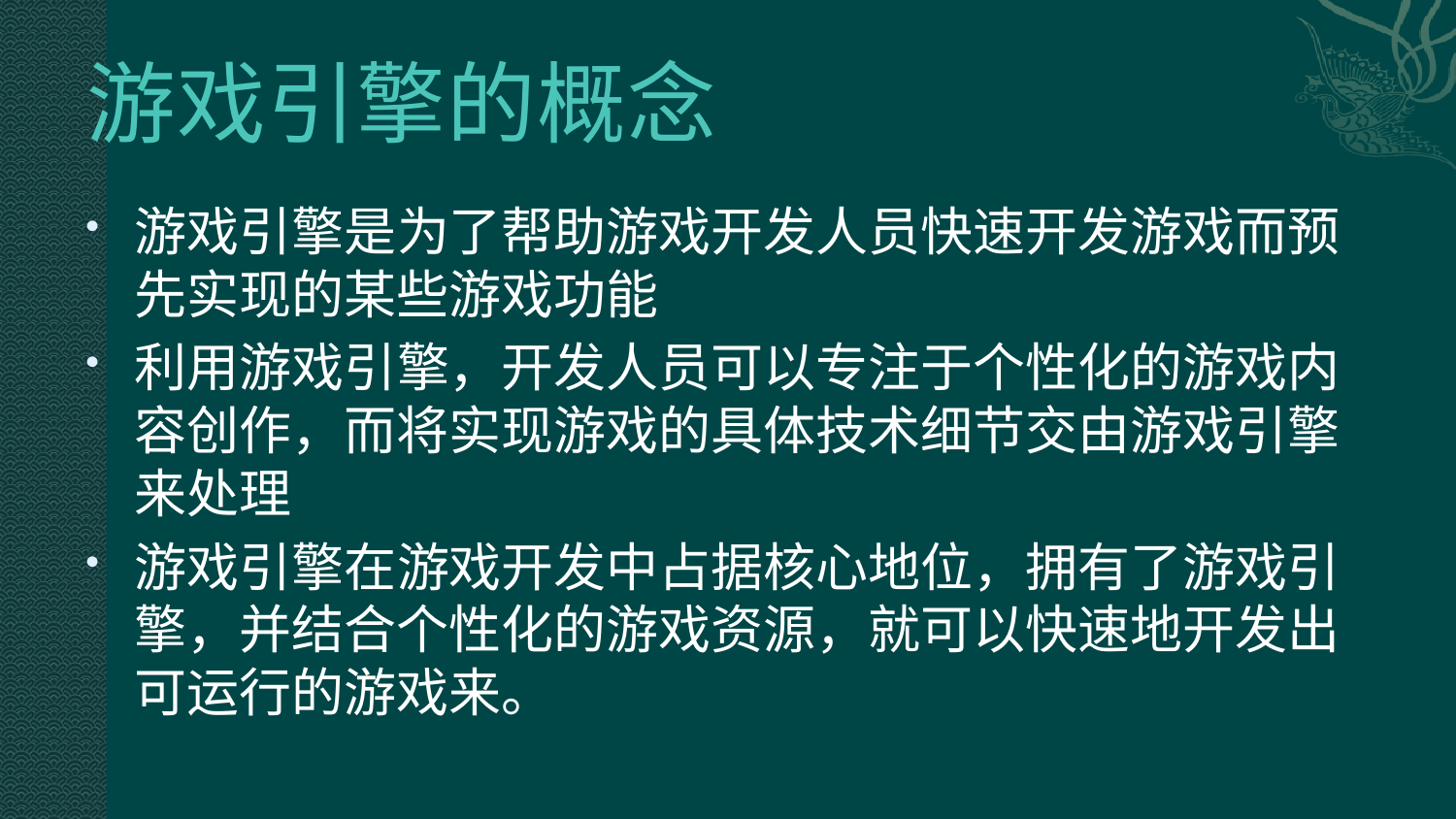

# 游戏引擎的概念
游戏引擎是为了帮助游戏开发人员快速开发游戏而预先实现的某些游戏功能
利用游戏引擎，开发人员可以专注于个性化的游戏内容创作，而将实现游戏的具体技术细节交由游戏引擎来处理
游戏引擎在游戏开发中占据核心地位，拥有了游戏引擎，并结合个性化的游戏资源，就可以快速地开发出可运行的游戏来。